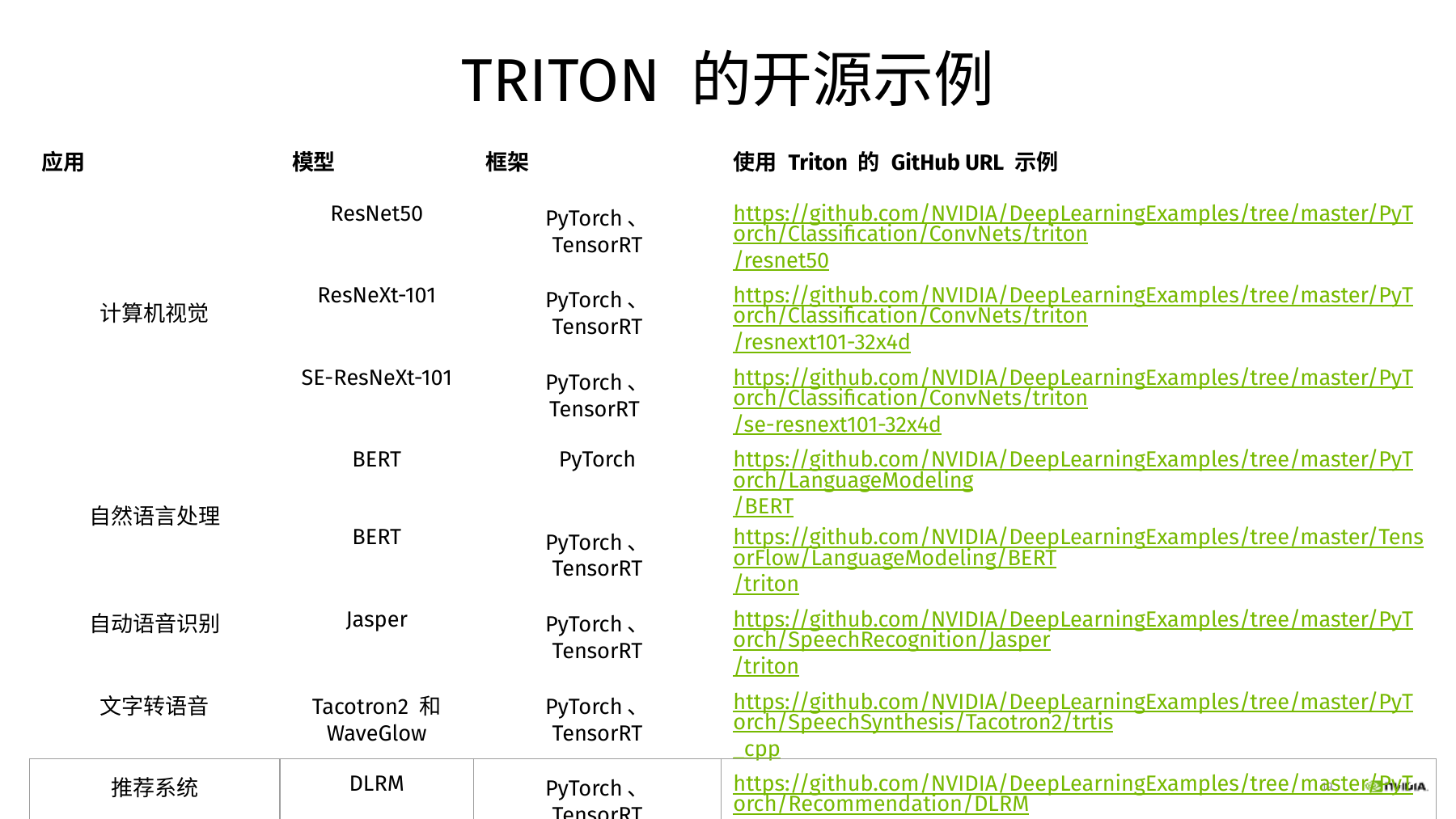

# TRITON 的开源示例
| 应用 | 模型 | 框架 | 使用 Triton 的 GitHub URL 示例 |
| --- | --- | --- | --- |
| 计算机视觉 | ResNet50 | PyTorch、 TensorRT | https://github.com/NVIDIA/DeepLearningExamples/tree/master/PyTorch/Classification/ConvNets/triton/resnet50 |
|  | ResNeXt-101 | PyTorch、 TensorRT | https://github.com/NVIDIA/DeepLearningExamples/tree/master/PyTorch/Classification/ConvNets/triton/resnext101-32x4d |
|  | SE-ResNeXt-101 | PyTorch、 TensorRT | https://github.com/NVIDIA/DeepLearningExamples/tree/master/PyTorch/Classification/ConvNets/triton/se-resnext101-32x4d |
| 自然语言处理 | BERT | PyTorch | https://github.com/NVIDIA/DeepLearningExamples/tree/master/PyTorch/LanguageModeling/BERT |
|  | BERT | PyTorch、 TensorRT | https://github.com/NVIDIA/DeepLearningExamples/tree/master/TensorFlow/LanguageModeling/BERT/triton |
| 自动语音识别 | Jasper | PyTorch、 TensorRT | https://github.com/NVIDIA/DeepLearningExamples/tree/master/PyTorch/SpeechRecognition/Jasper/triton |
| 文字转语音 | Tacotron2 和 WaveGlow | PyTorch、 TensorRT | https://github.com/NVIDIA/DeepLearningExamples/tree/master/PyTorch/SpeechSynthesis/Tacotron2/trtis\_cpp |
| 推荐系统 | DLRM | PyTorch、 TensorRT | https://github.com/NVIDIA/DeepLearningExamples/tree/master/PyTorch/Recommendation/DLRM/triton |
19